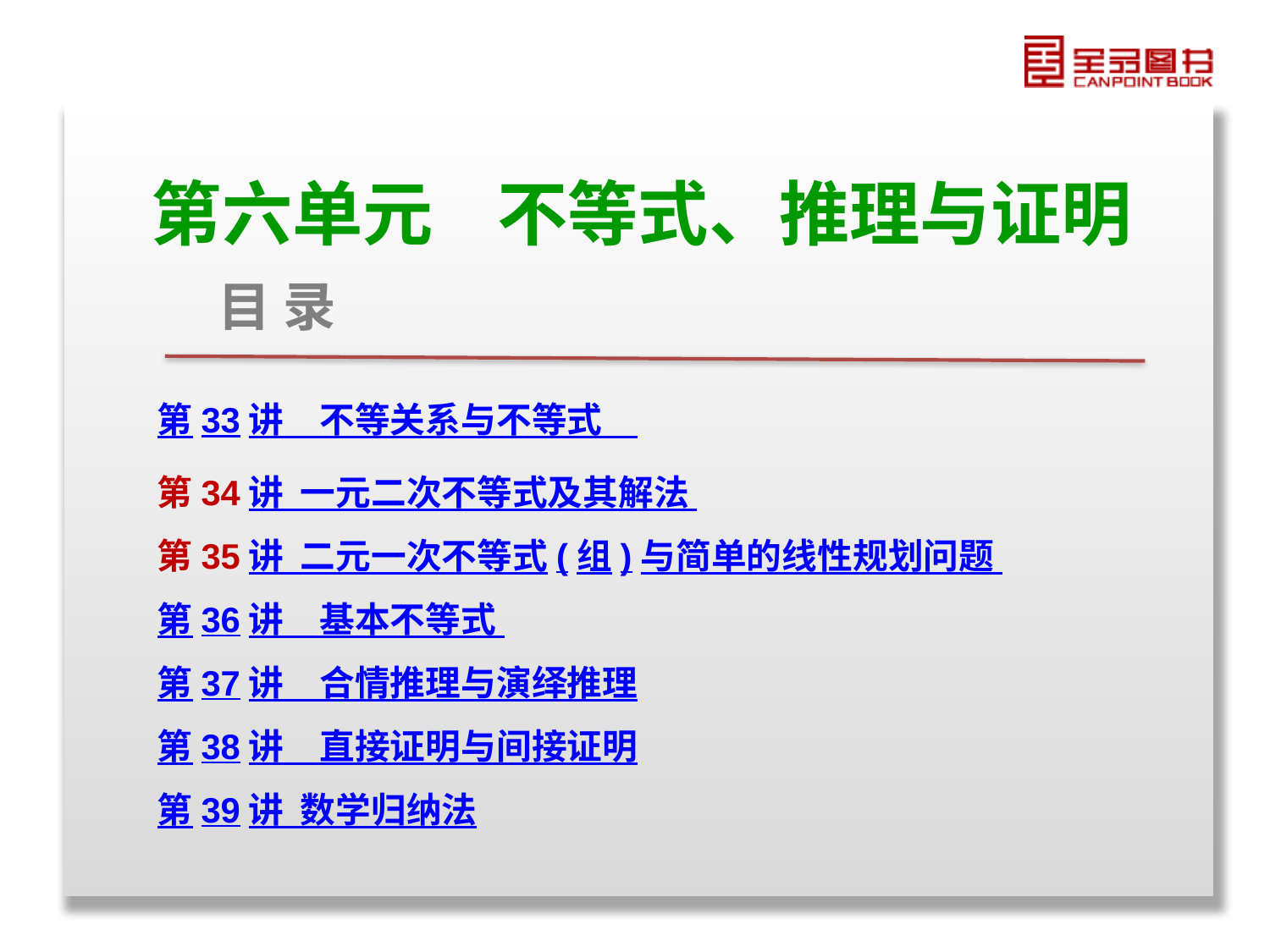

第六单元    不等式、推理与证明
目 录

第33讲　不等关系与不等式
第34讲  一元二次不等式及其解法
第35讲  二元一次不等式(组)与简单的线性规划问题
第36讲　基本不等式
第37讲　合情推理与演绎推理
第38讲　直接证明与间接证明
第39讲  数学归纳法